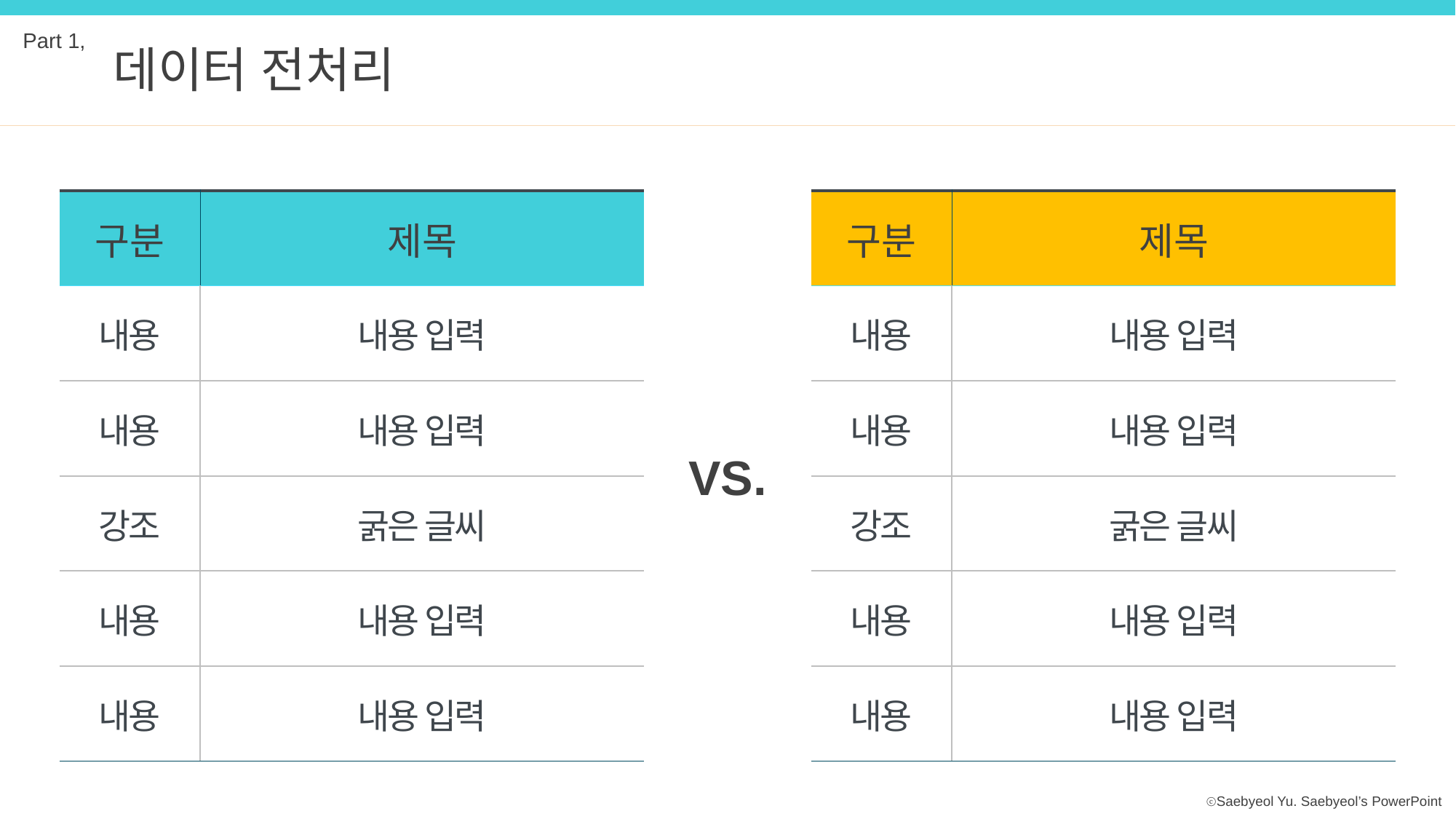

Part 1,
데이터 전처리
| 구분 | 제목 |
| --- | --- |
| 내용 | 내용 입력 |
| 내용 | 내용 입력 |
| 강조 | 굵은 글씨 |
| 내용 | 내용 입력 |
| 내용 | 내용 입력 |
| 구분 | 제목 |
| --- | --- |
| 내용 | 내용 입력 |
| 내용 | 내용 입력 |
| 강조 | 굵은 글씨 |
| 내용 | 내용 입력 |
| 내용 | 내용 입력 |
VS.